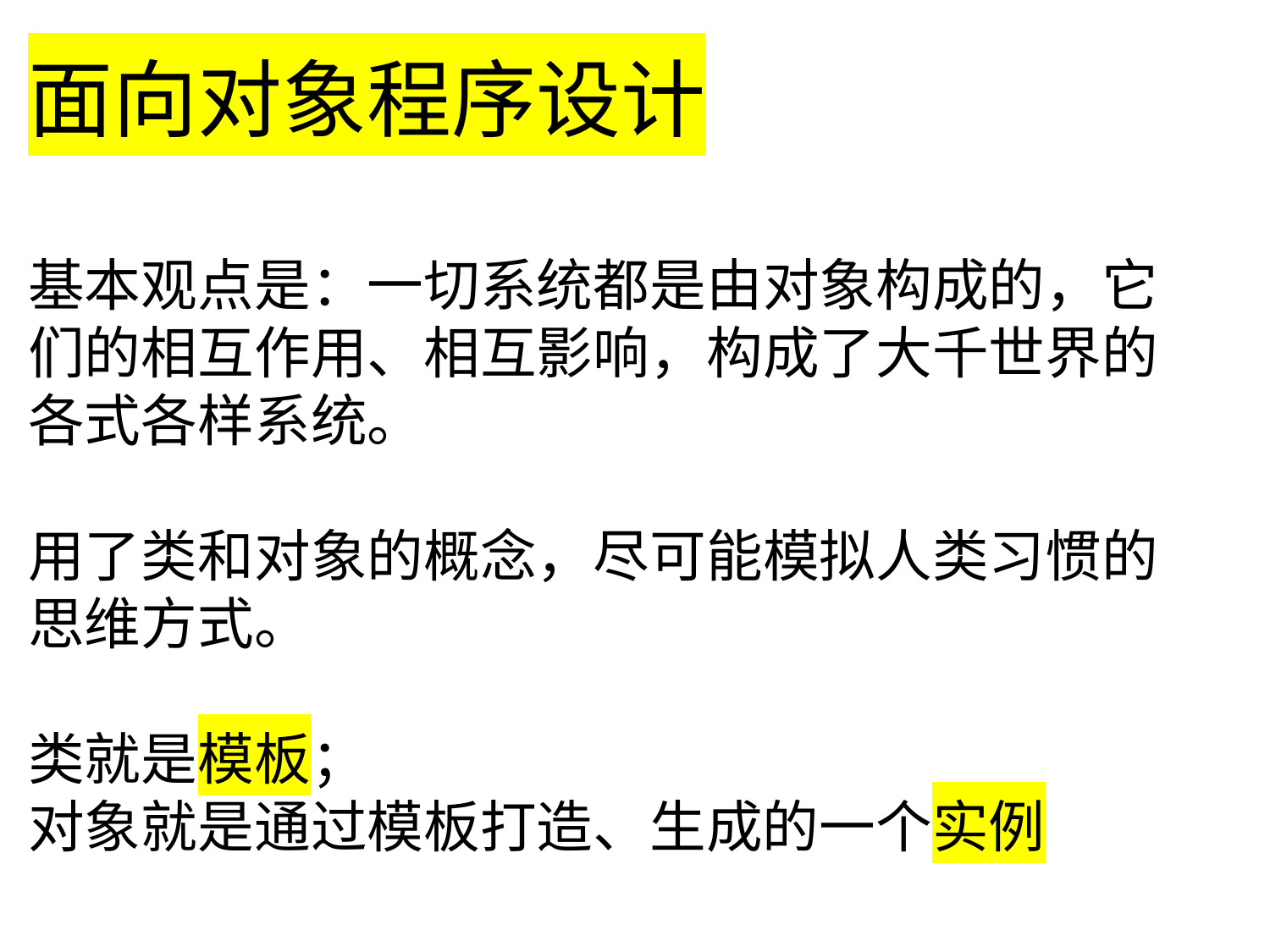

面向对象程序设计

基本观点是：一切系统都是由对象构成的，它们的相互作用、相互影响，构成了大千世界的各式各样系统。

用了类和对象的概念，尽可能模拟人类习惯的思维方式。

类就是模板；
对象就是通过模板打造、生成的一个实例